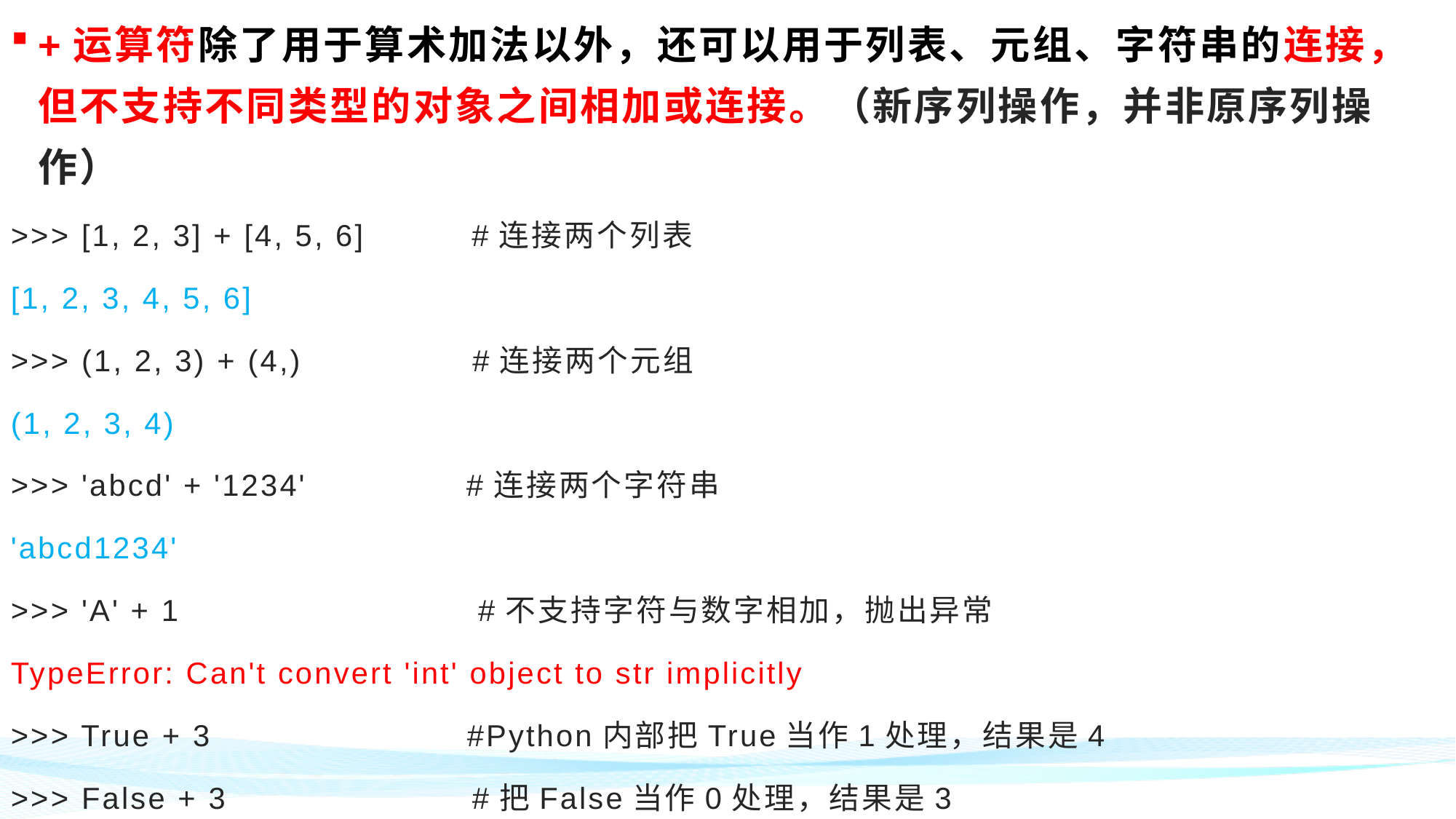

+运算符除了用于算术加法以外，还可以用于列表、元组、字符串的连接，但不支持不同类型的对象之间相加或连接。（新序列操作，并非原序列操作）
>>> [1, 2, 3] + [4, 5, 6]          #连接两个列表
[1, 2, 3, 4, 5, 6]
>>> (1, 2, 3) + (4,)                #连接两个元组
(1, 2, 3, 4)
>>> 'abcd' + '1234'               #连接两个字符串
'abcd1234'
>>> 'A' + 1                            #不支持字符与数字相加，抛出异常
TypeError: Can't convert 'int' object to str implicitly
>>> True + 3                        #Python内部把True当作1处理，结果是4
>>> False + 3                       #把False当作0处理，结果是3